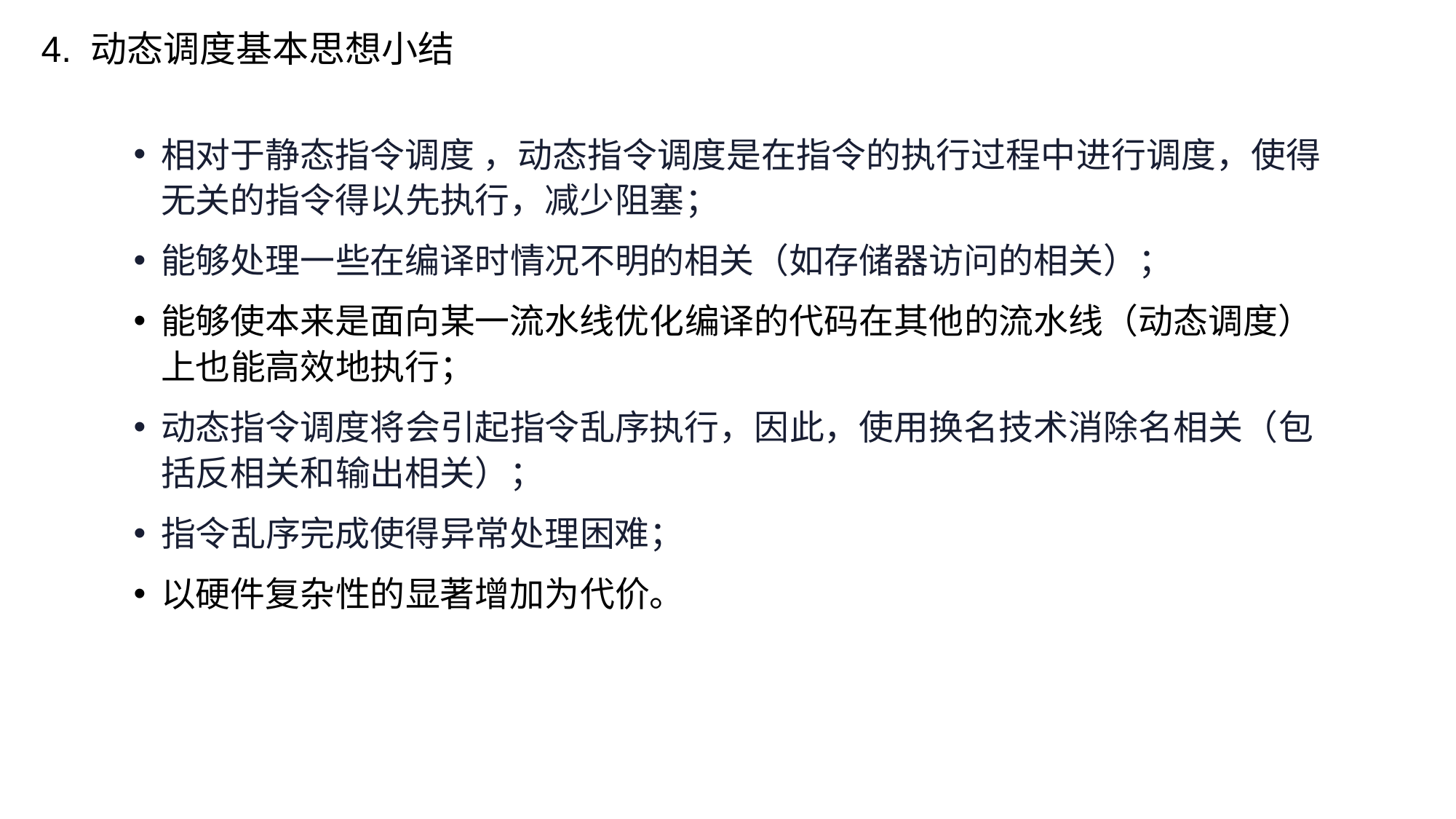

4. 动态调度基本思想小结
相对于静态指令调度 ，动态指令调度是在指令的执行过程中进行调度，使得无关的指令得以先执行，减少阻塞；
能够处理一些在编译时情况不明的相关（如存储器访问的相关）；
能够使本来是面向某一流水线优化编译的代码在其他的流水线（动态调度）上也能高效地执行；
动态指令调度将会引起指令乱序执行，因此，使用换名技术消除名相关（包括反相关和输出相关）；
指令乱序完成使得异常处理困难；
以硬件复杂性的显著增加为代价。